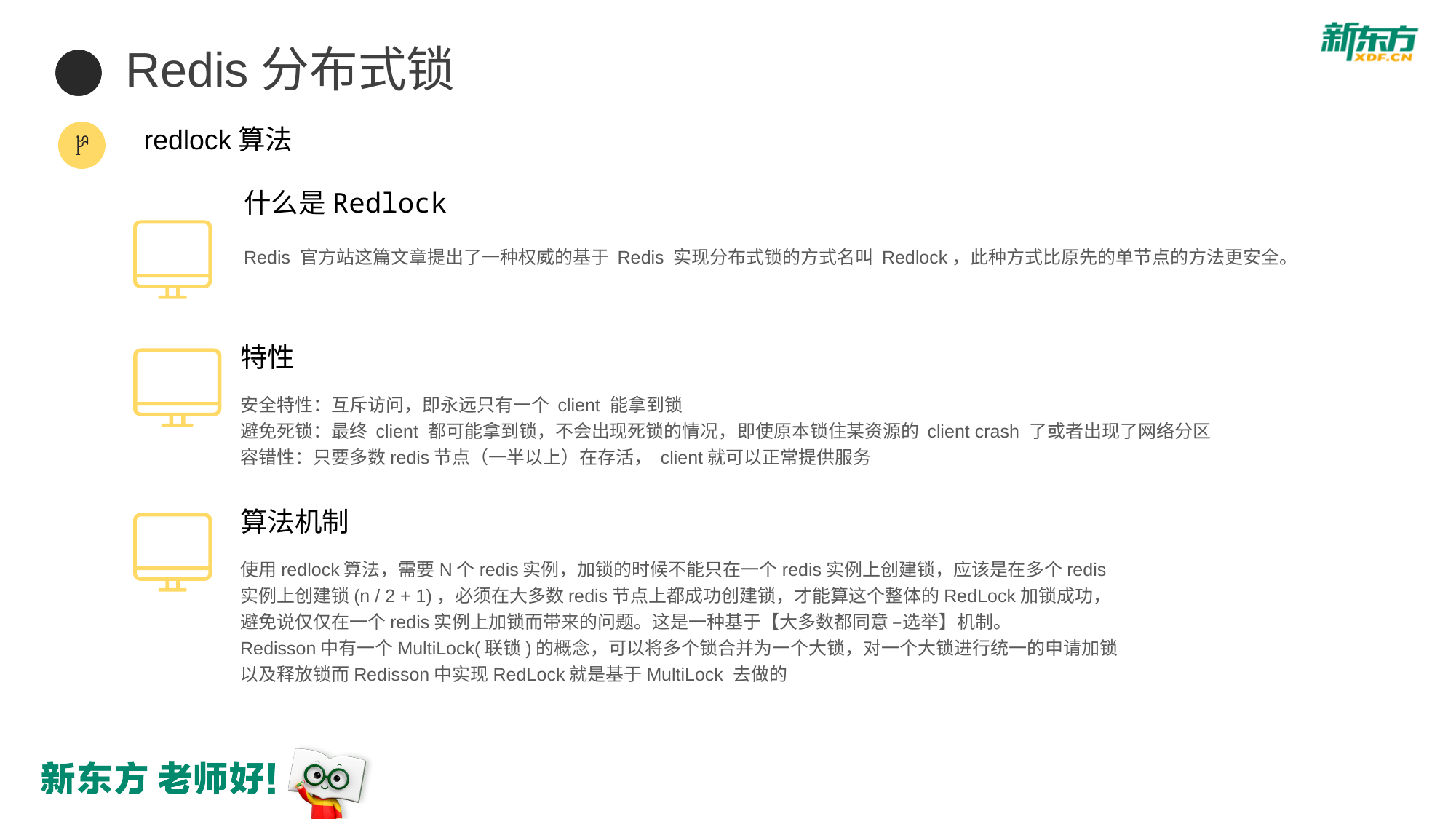

Redis分布式锁

redlock算法

什么是Redlock

Redis 官方站这篇文章提出了一种权威的基于 Redis 实现分布式锁的方式名叫 Redlock，此种方式比原先的单节点的方法更安全。
特性

安全特性：互斥访问，即永远只有一个 client 能拿到锁
避免死锁：最终 client 都可能拿到锁，不会出现死锁的情况，即使原本锁住某资源的 client crash 了或者出现了网络分区
容错性：只要多数redis节点（一半以上）在存活， client就可以正常提供服务

算法机制

使用redlock算法，需要N个redis实例，加锁的时候不能只在一个redis实例上创建锁，应该是在多个redis实例上创建锁(n / 2 + 1)，必须在大多数redis节点上都成功创建锁，才能算这个整体的RedLock加锁成功，避免说仅仅在一个redis实例上加锁而带来的问题。这是一种基于【大多数都同意 –选举】机制。
Redisson中有一个MultiLock(联锁)的概念，可以将多个锁合并为一个大锁，对一个大锁进行统一的申请加锁以及释放锁而Redisson中实现RedLock就是基于MultiLock 去做的